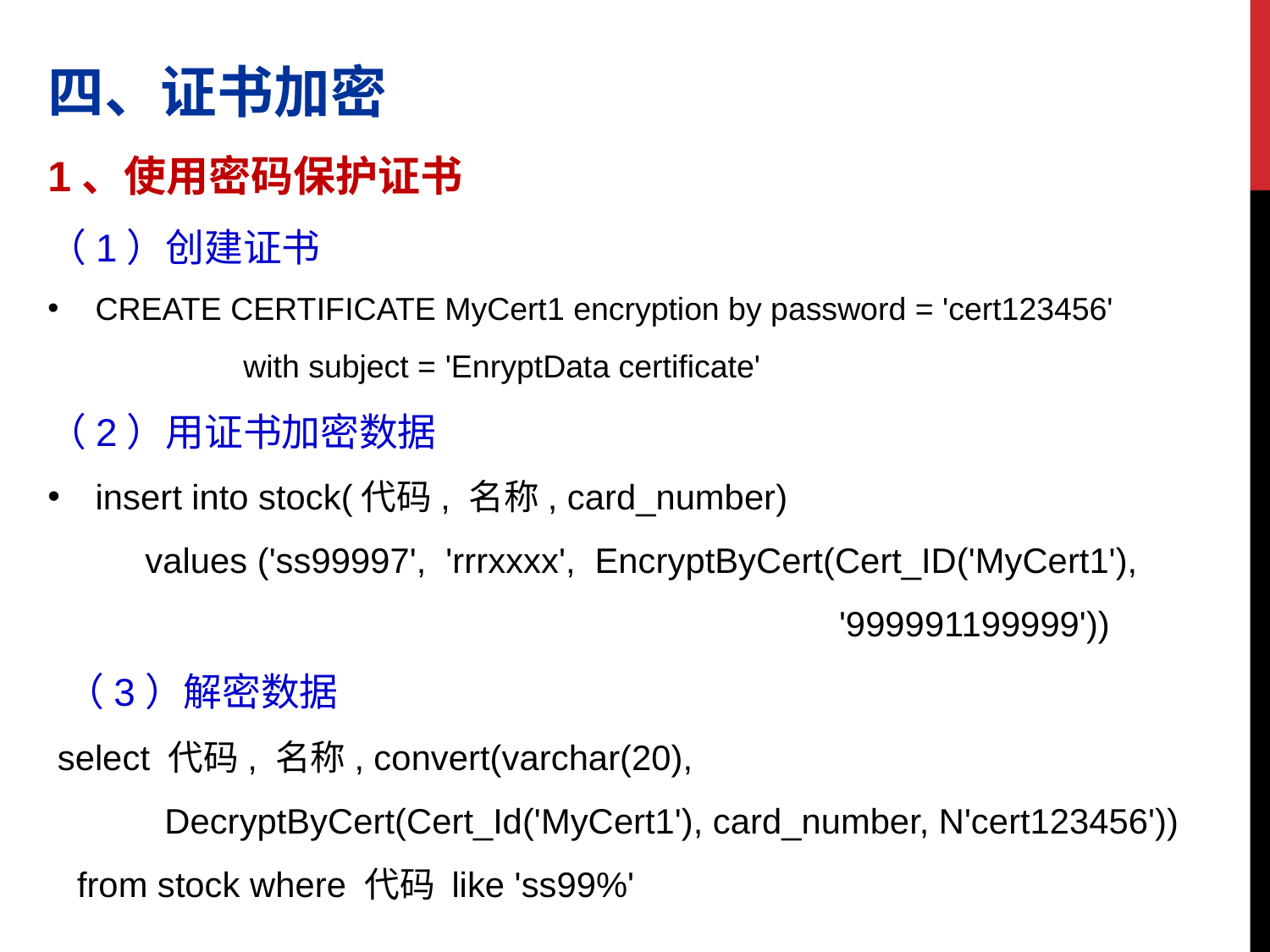

四、证书加密
1、使用密码保护证书
（1）创建证书
CREATE CERTIFICATE MyCert1 encryption by password = 'cert123456'
                      with subject = 'EnryptData certificate'
（2）用证书加密数据
insert into stock(代码, 名称, card_number)
          values ('ss99997',  'rrrxxxx',  EncryptByCert(Cert_ID('MyCert1'),
						   '999991199999'))
 （3）解密数据
 select 代码, 名称, convert(varchar(20),
            DecryptByCert(Cert_Id('MyCert1'), card_number, N'cert123456'))
   from stock where 代码 like 'ss99%'